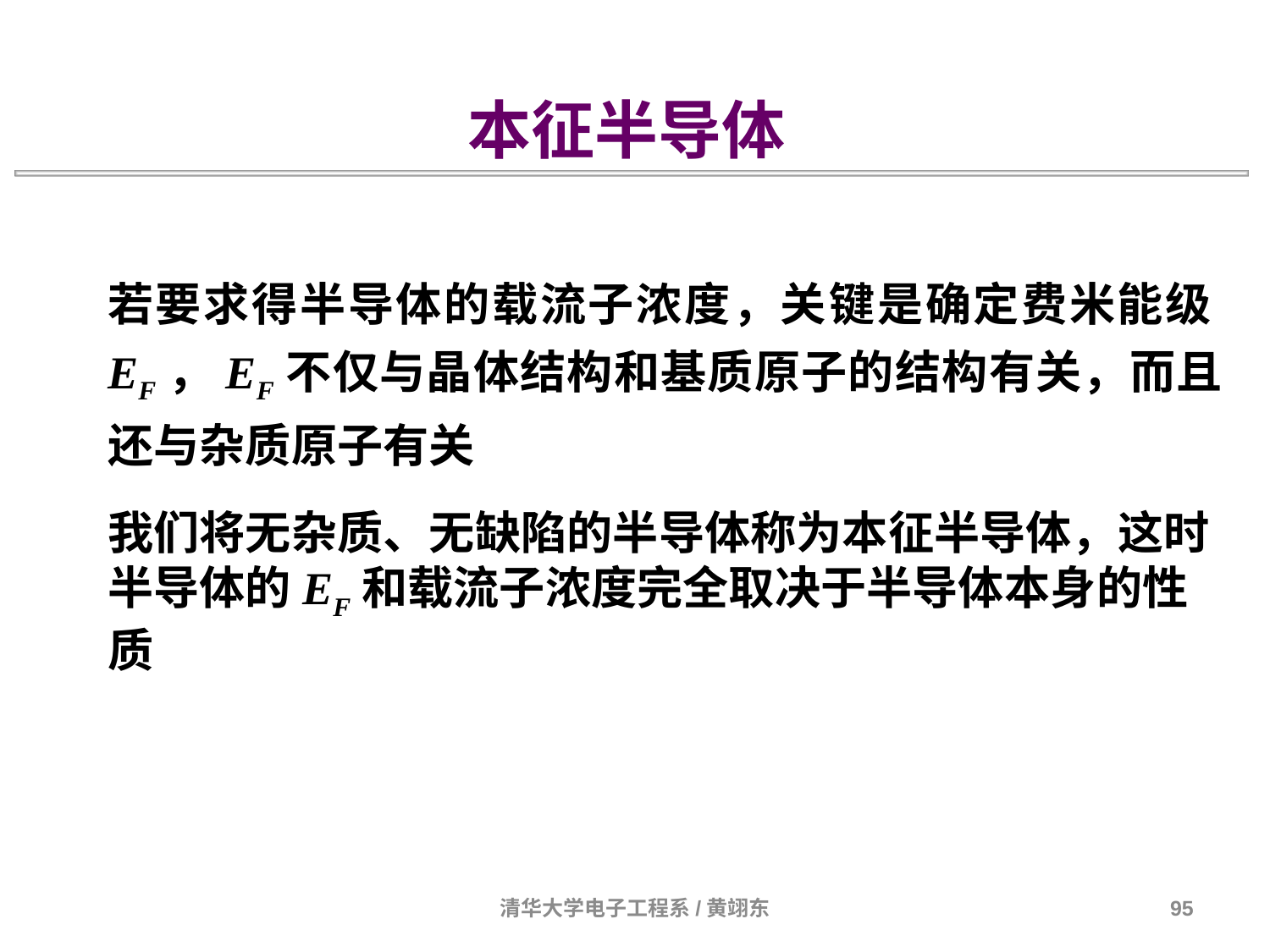

本征半导体

若要求得半导体的载流子浓度，关键是确定费米能级EF，EF不仅与晶体结构和基质原子的结构有关，而且还与杂质原子有关
我们将无杂质、无缺陷的半导体称为本征半导体，这时半导体的EF和载流子浓度完全取决于半导体本身的性质
清华大学电子工程系/黄翊东
95